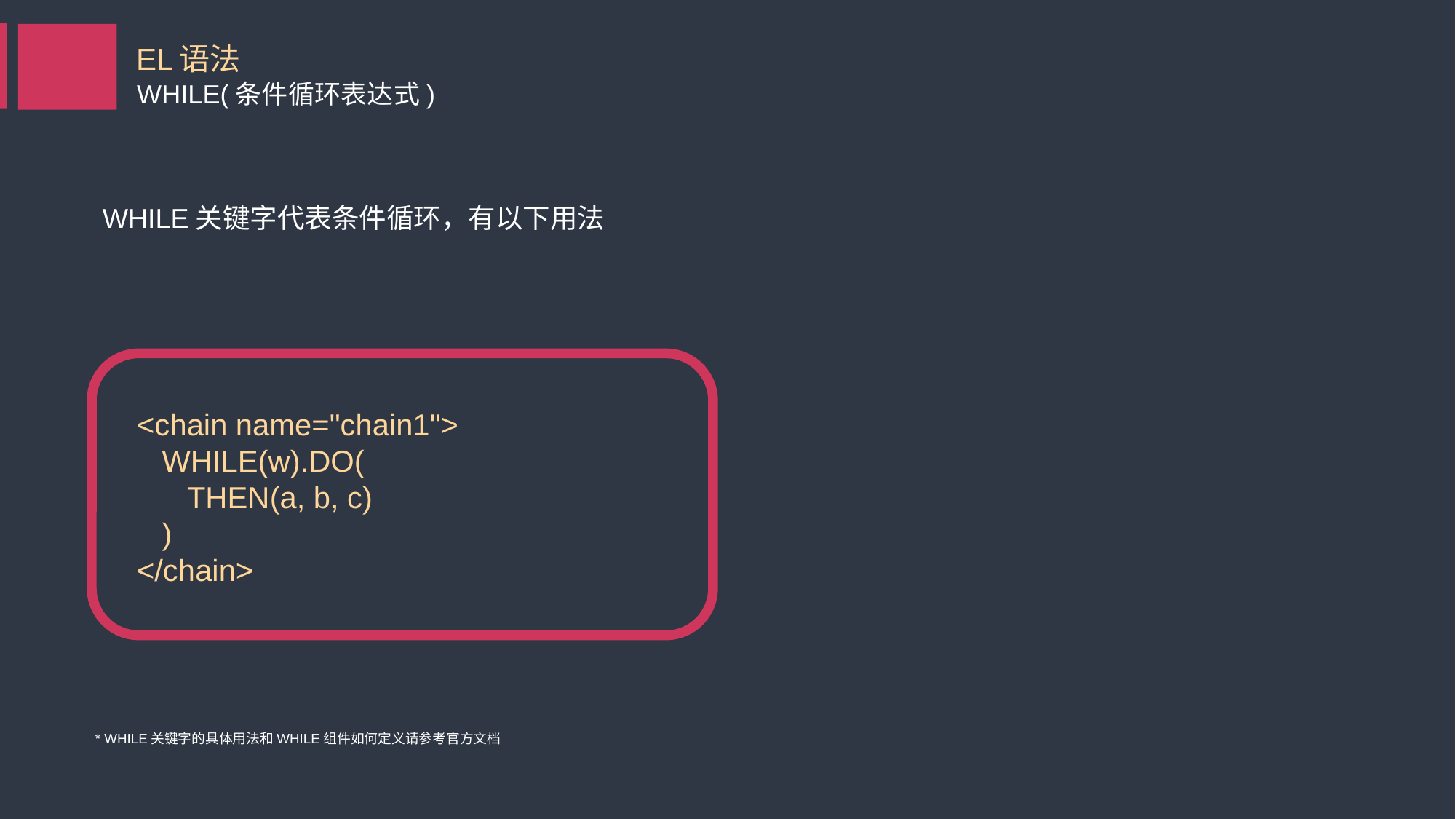

EL语法
WHILE(条件循环表达式)
WHILE关键字代表条件循环，有以下用法

<chain name="chain1">
   WHILE(w).DO(
      THEN(a, b, c)
   )
</chain>
* WHILE关键字的具体用法和WHILE组件如何定义请参考官方文档